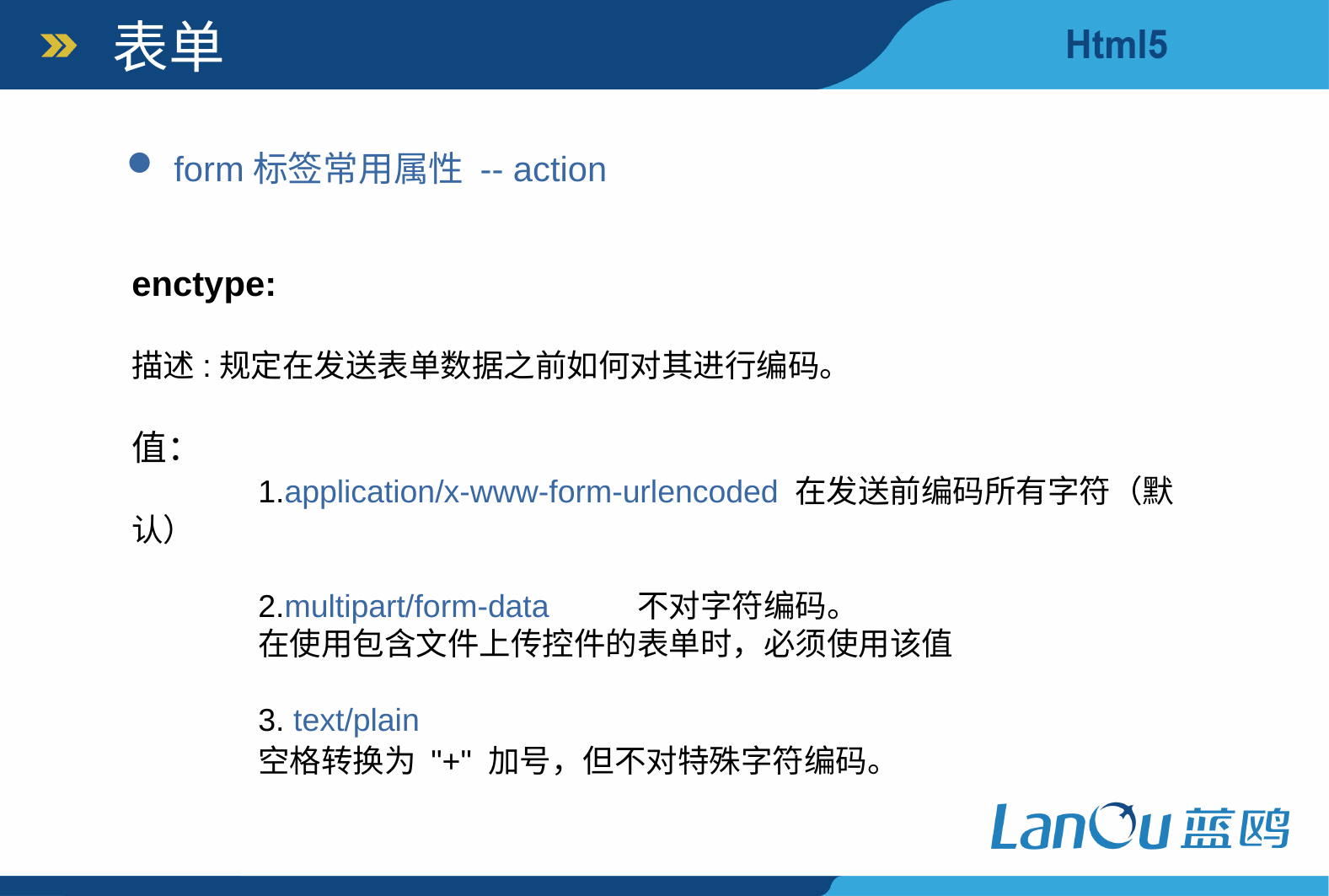

表单
form标签常用属性 -- action
enctype:

描述:规定在发送表单数据之前如何对其进行编码。

值：
	1.application/x-www-form-urlencoded 在发送前编码所有字符（默认）

	2.multipart/form-data	不对字符编码。
	在使用包含文件上传控件的表单时，必须使用该值

	3. text/plain
	空格转换为 "+" 加号，但不对特殊字符编码。